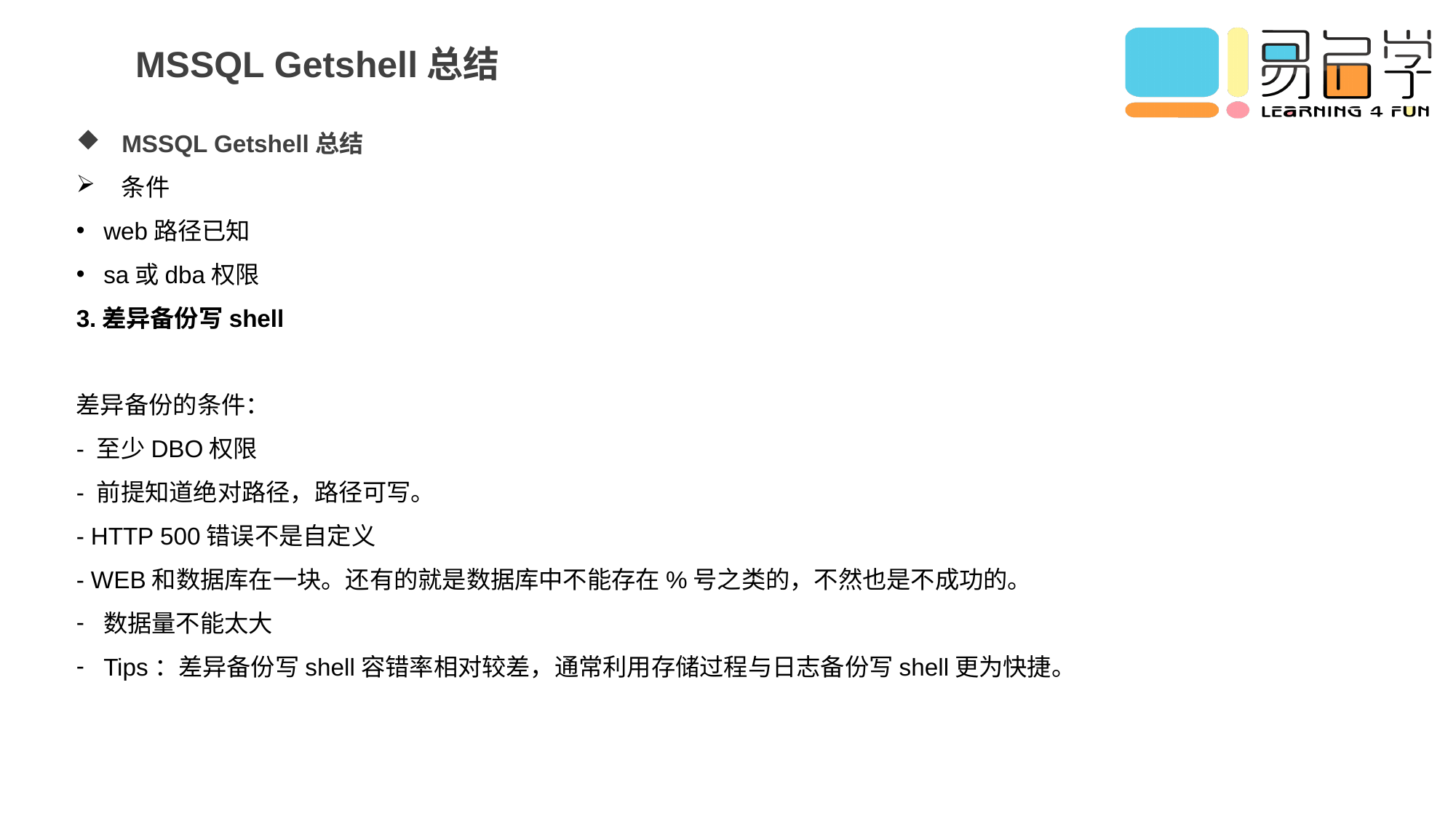

MSSQL Getshell总结
MSSQL Getshell总结
条件
web路径已知
sa或dba权限
3.差异备份写shell

差异备份的条件：
- 至少DBO权限
- 前提知道绝对路径，路径可写。
- HTTP 500错误不是自定义
- WEB和数据库在一块。还有的就是数据库中不能存在%号之类的，不然也是不成功的。
数据量不能太大
Tips：差异备份写shell容错率相对较差，通常利用存储过程与日志备份写shell更为快捷。